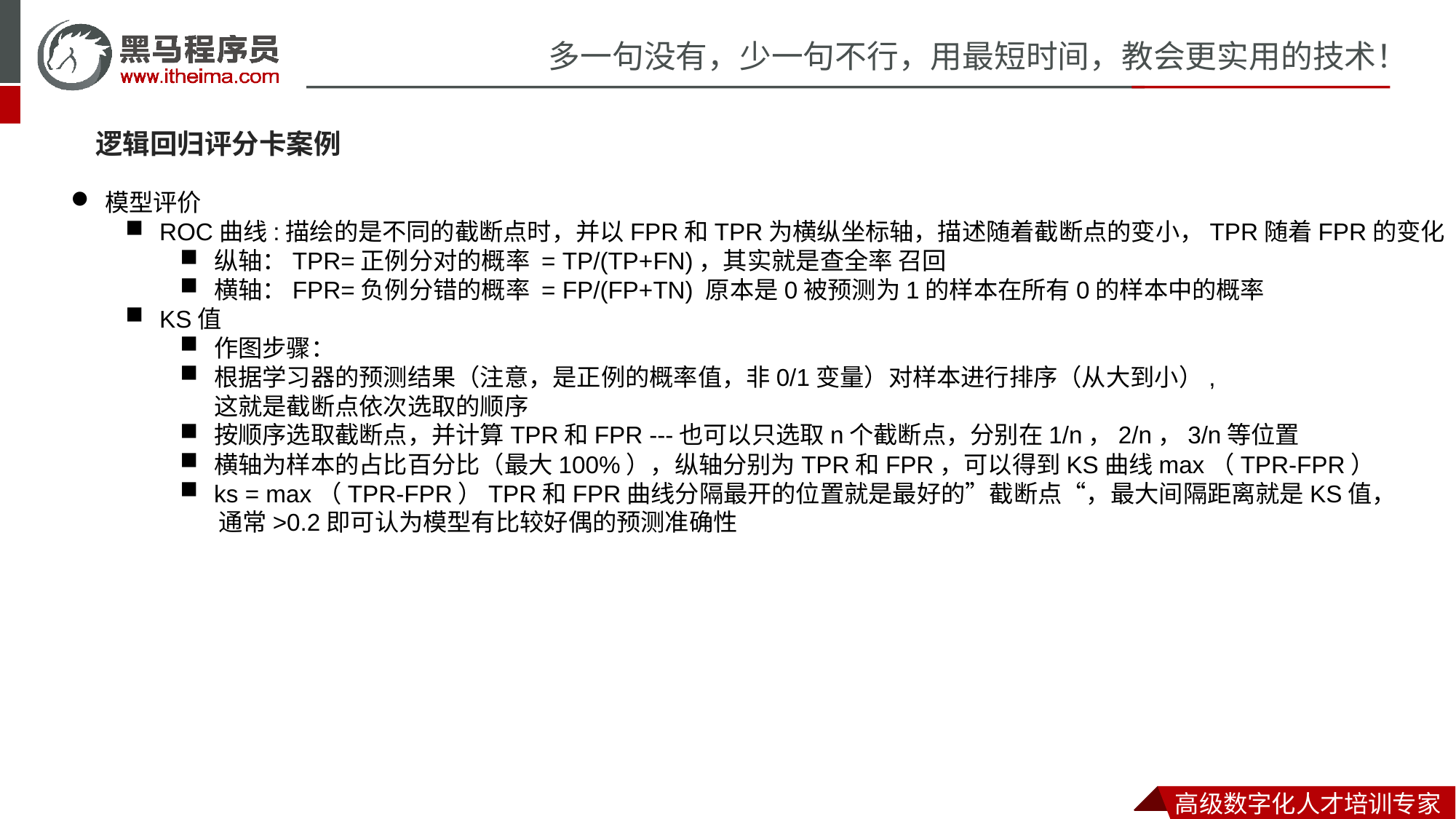

逻辑回归评分卡案例
模型评价
ROC曲线:描绘的是不同的截断点时，并以FPR和TPR为横纵坐标轴，描述随着截断点的变小，TPR随着FPR的变化
纵轴：TPR=正例分对的概率 = TP/(TP+FN)，其实就是查全率 召回
横轴：FPR=负例分错的概率 = FP/(FP+TN) 原本是0被预测为1的样本在所有0的样本中的概率
KS值
作图步骤：
根据学习器的预测结果（注意，是正例的概率值，非0/1变量）对样本进行排序（从大到小）,
这就是截断点依次选取的顺序
按顺序选取截断点，并计算TPR和FPR ---也可以只选取n个截断点，分别在1/n，2/n，3/n等位置
横轴为样本的占比百分比（最大100%），纵轴分别为TPR和FPR，可以得到KS曲线max（TPR-FPR）
ks = max（TPR-FPR）TPR和FPR曲线分隔最开的位置就是最好的”截断点“，最大间隔距离就是KS值，
      通常>0.2即可认为模型有比较好偶的预测准确性